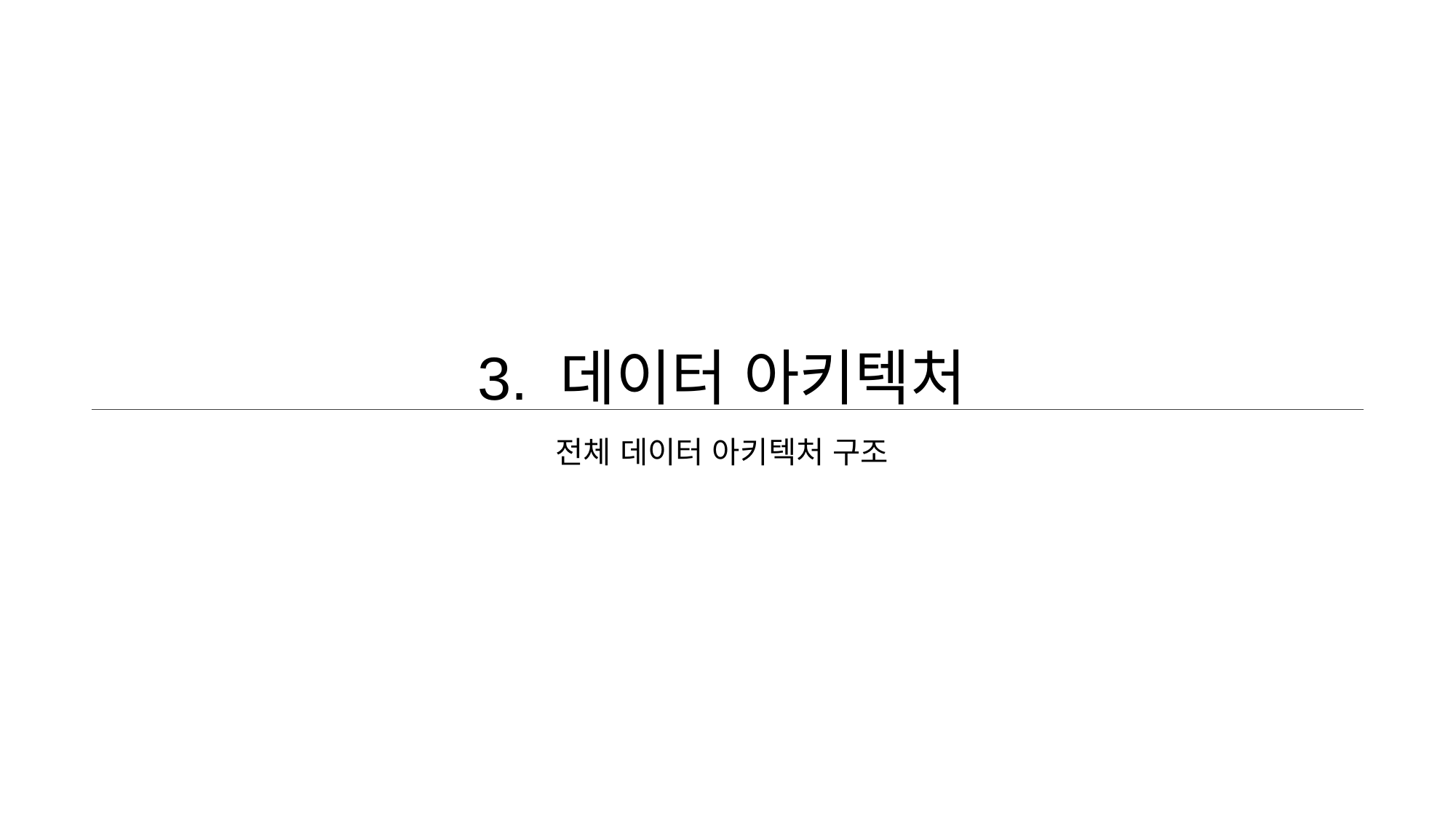

# 3. 데이터 아키텍처

전체 데이터 아키텍처 구조